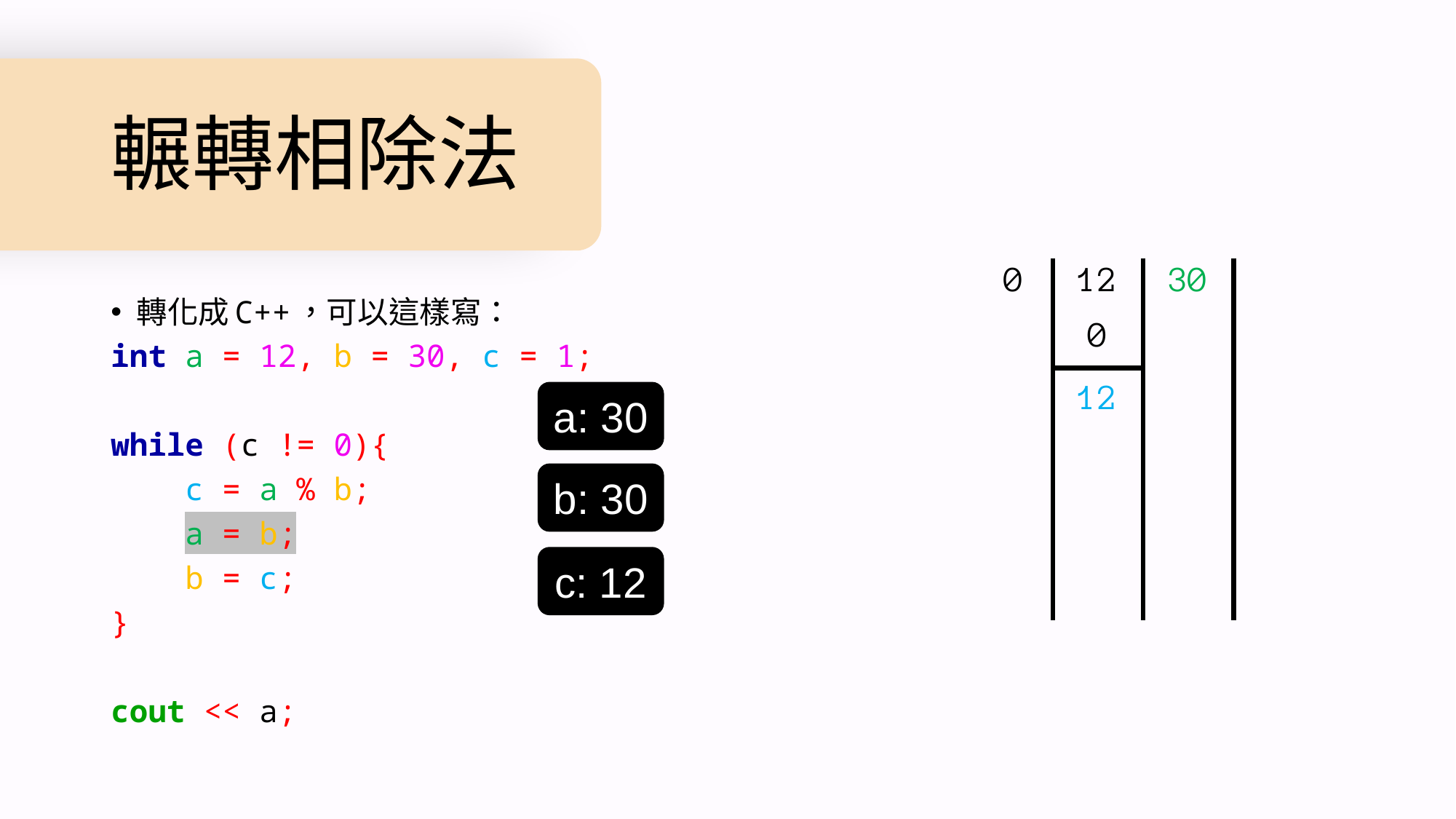

# 輾轉相除法
0
12
30
轉化成C++，可以這樣寫：
int a = 12, b = 30, c = 1;

while (c != 0){
    c = a % b;
    a = b;
    b = c;
}

cout << a;

0
12
a: 30
b: 30
c: 12